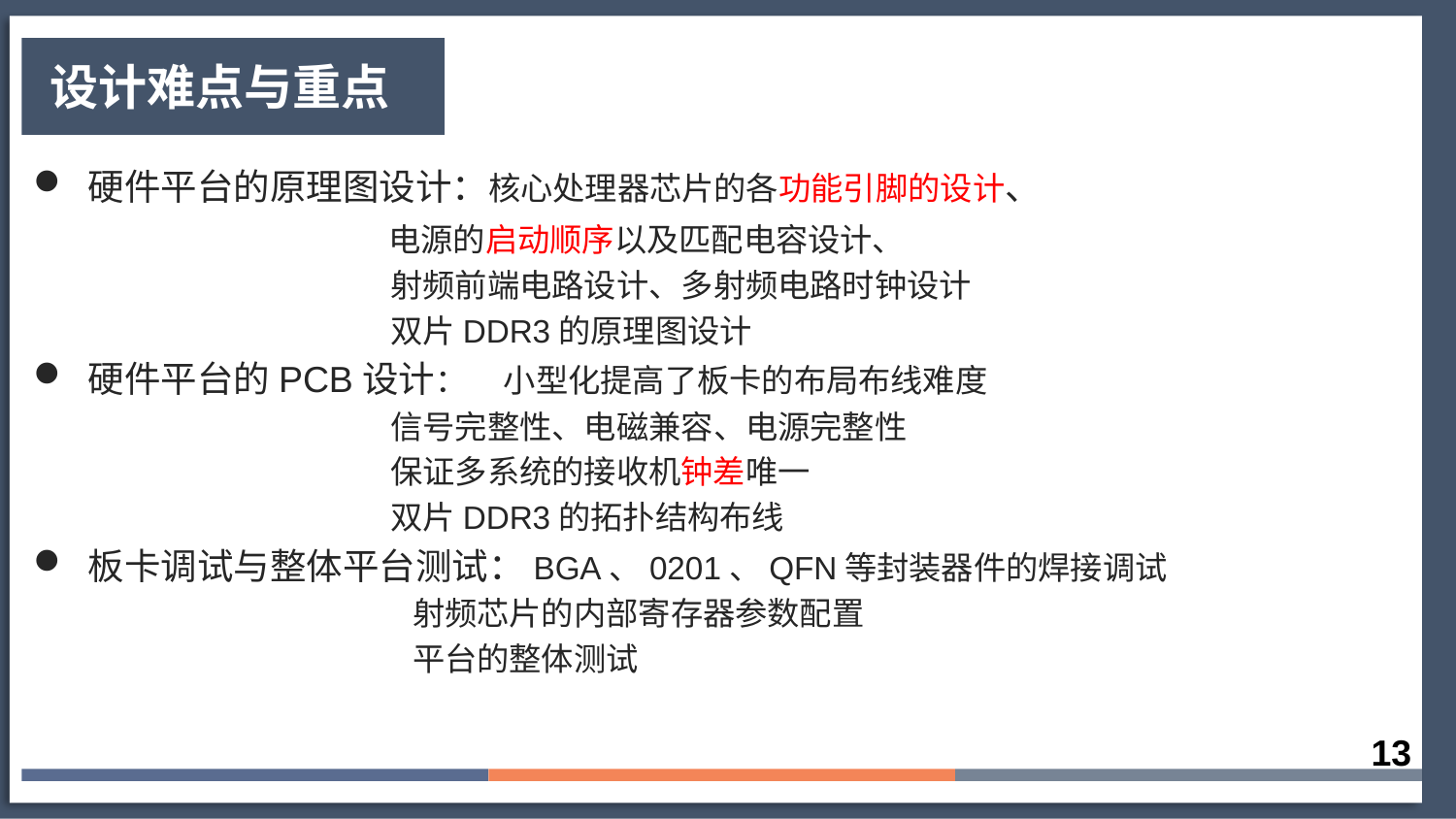

设计难点与重点
硬件平台的原理图设计：核心处理器芯片的各功能引脚的设计、
                                          电源的启动顺序以及匹配电容设计、
                                                射频前端电路设计、多射频电路时钟设计
                                                双片DDR3的原理图设计
硬件平台的PCB设计：     小型化提高了板卡的布局布线难度
                                                信号完整性、电磁兼容、电源完整性
                                                保证多系统的接收机钟差唯一
                                                双片DDR3的拓扑结构布线
板卡调试与整体平台测试：BGA、0201、QFN等封装器件的焊接调试
                                                   射频芯片的内部寄存器参数配置
                                                   平台的整体测试

13